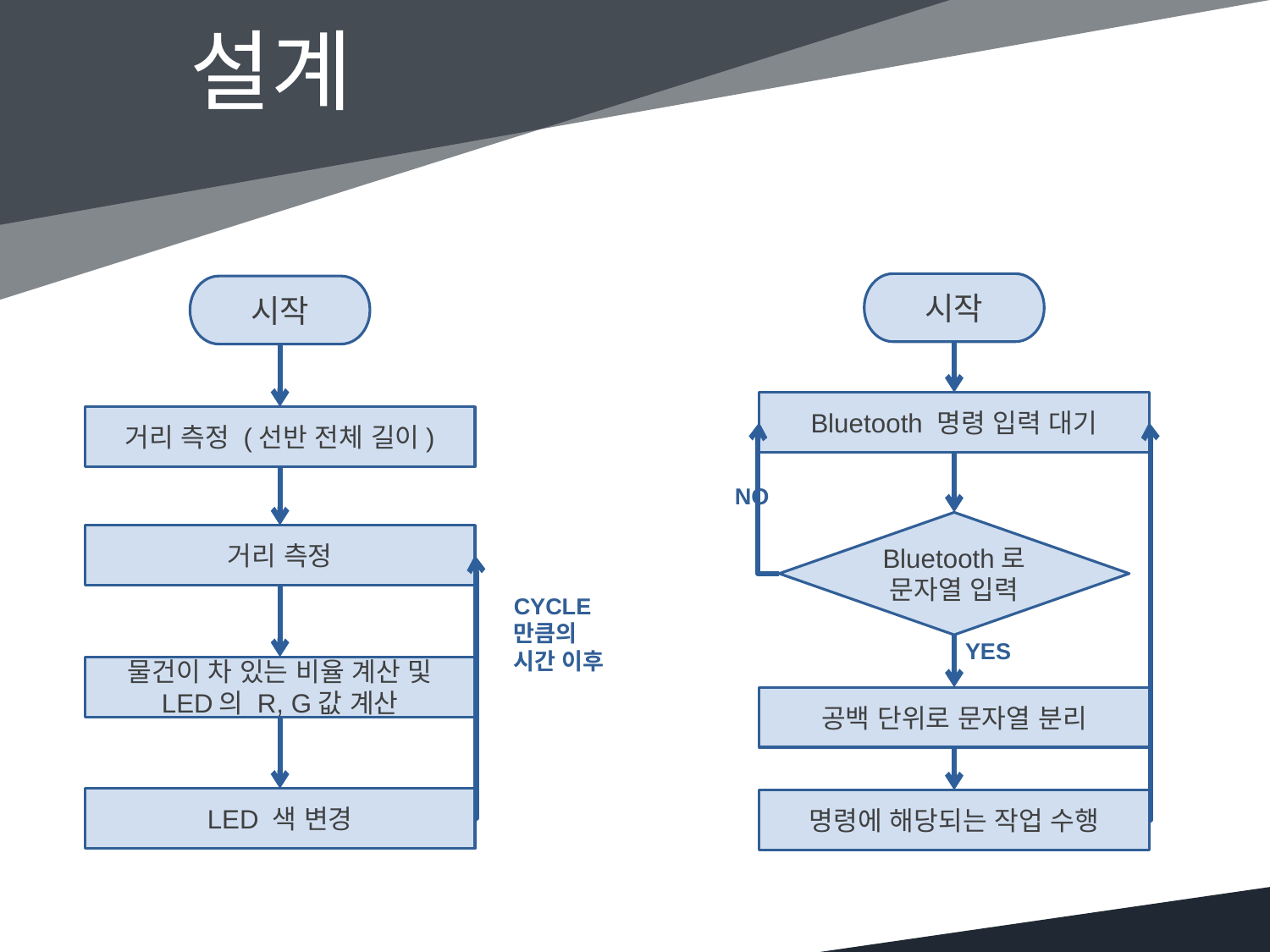

설계
시작
시작
Bluetooth 명령 입력 대기
거리 측정 (선반 전체 길이)
NO
Bluetooth로
문자열 입력
거리 측정
CYCLE 만큼의
시간 이후
YES
물건이 차 있는 비율 계산 및
LED의 R, G값 계산
공백 단위로 문자열 분리
LED 색 변경
명령에 해당되는 작업 수행